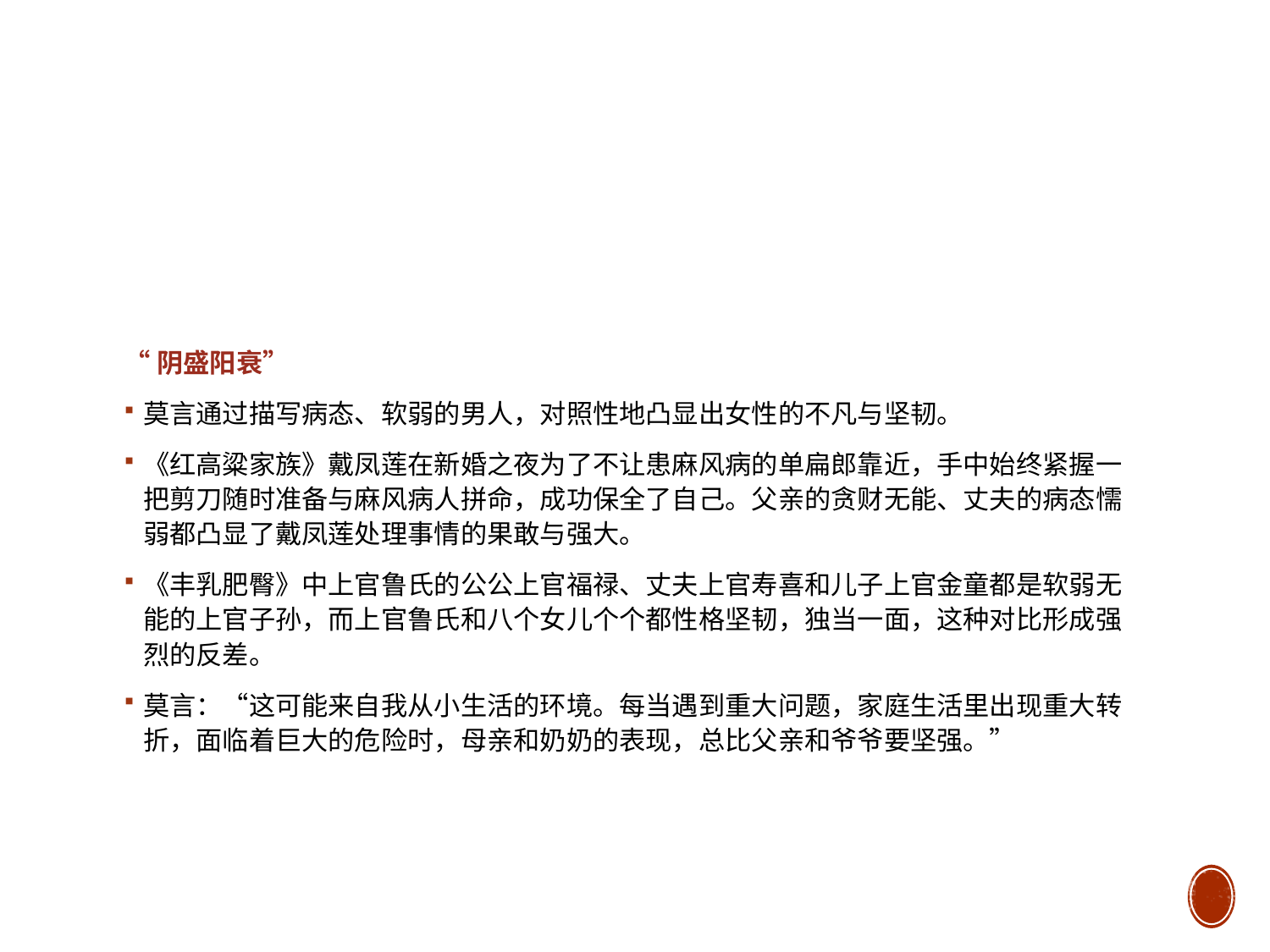

“阴盛阳衰”
莫言通过描写病态、软弱的男人，对照性地凸显出女性的不凡与坚韧。
《红高粱家族》戴凤莲在新婚之夜为了不让患麻风病的单扁郎靠近，手中始终紧握一把剪刀随时准备与麻风病人拼命，成功保全了自己。父亲的贪财无能、丈夫的病态懦弱都凸显了戴凤莲处理事情的果敢与强大。
《丰乳肥臀》中上官鲁氏的公公上官福禄、丈夫上官寿喜和儿子上官金童都是软弱无能的上官子孙，而上官鲁氏和八个女儿个个都性格坚韧，独当一面，这种对比形成强烈的反差。
莫言：“这可能来自我从小生活的环境。每当遇到重大问题，家庭生活里出现重大转折，面临着巨大的危险时，母亲和奶奶的表现，总比父亲和爷爷要坚强。”